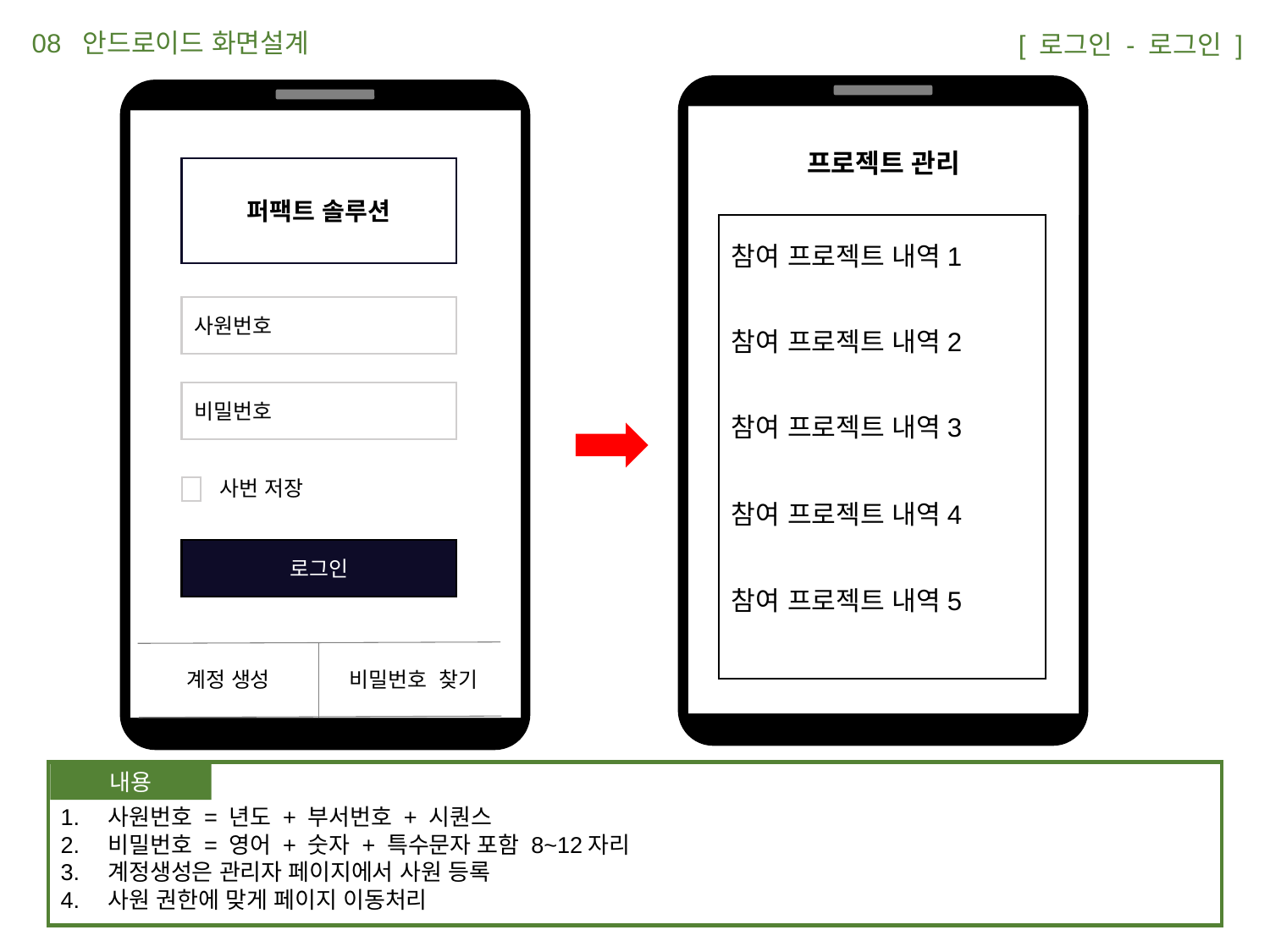

08  안드로이드 화면설계
 [ 로그인 - 로그인 ]

프로젝트 관리

퍼팩트 솔루션
사원번호
비밀번호
사번 저장

로그인
계정 생성
비밀번호  찾기

참여 프로젝트 내역1
참여 프로젝트 내역2
참여 프로젝트 내역3

참여 프로젝트 내역4
참여 프로젝트 내역5

사원번호 = 년도 + 부서번호 + 시퀀스
비밀번호 = 영어 + 숫자 + 특수문자 포함 8~12자리
계정생성은 관리자 페이지에서 사원 등록
사원 권한에 맞게 페이지 이동처리

내용